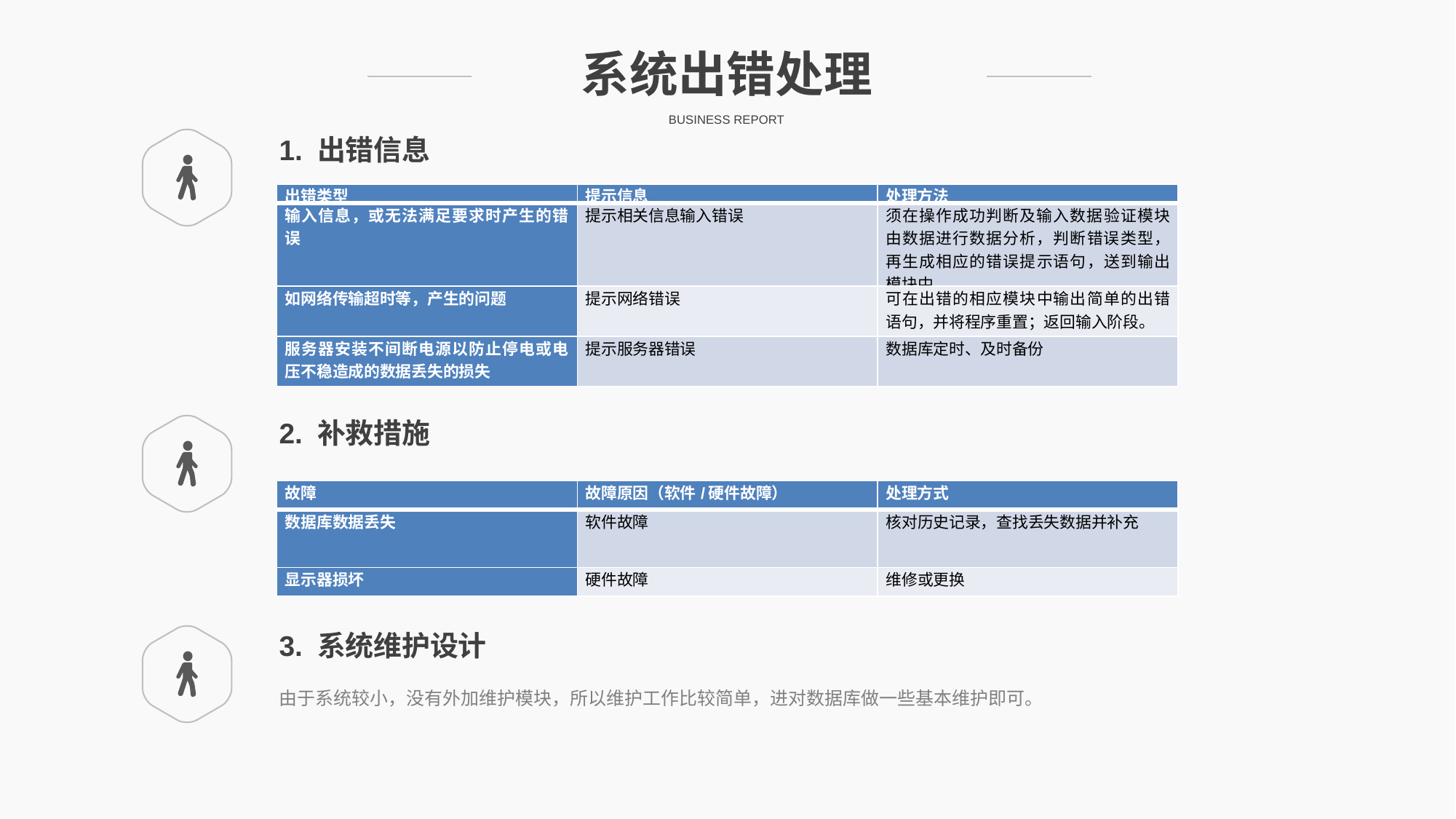

系统出错处理
BUSINESS REPORT
1. 出错信息

| 出错类型 | 提示信息 | 处理方法 |
| --- | --- | --- |
| 输入信息，或无法满足要求时产生的错误 | 提示相关信息输入错误 | 须在操作成功判断及输入数据验证模块由数据进行数据分析，判断错误类型，再生成相应的错误提示语句，送到输出模块中 |
| 如网络传输超时等，产生的问题 | 提示网络错误 | 可在出错的相应模块中输出简单的出错语句，并将程序重置；返回输入阶段。 |
| 服务器安装不间断电源以防止停电或电压不稳造成的数据丢失的损失 | 提示服务器错误 | 数据库定时、及时备份 |
2. 补救措施

| 故障 | 故障原因（软件/硬件故障） | 处理方式 |
| --- | --- | --- |
| 数据库数据丢失 | 软件故障 | 核对历史记录，查找丢失数据并补充 |
| 显示器损坏 | 硬件故障 | 维修或更换 |
3. 系统维护设计

由于系统较小，没有外加维护模块，所以维护工作比较简单，进对数据库做一些基本维护即可。